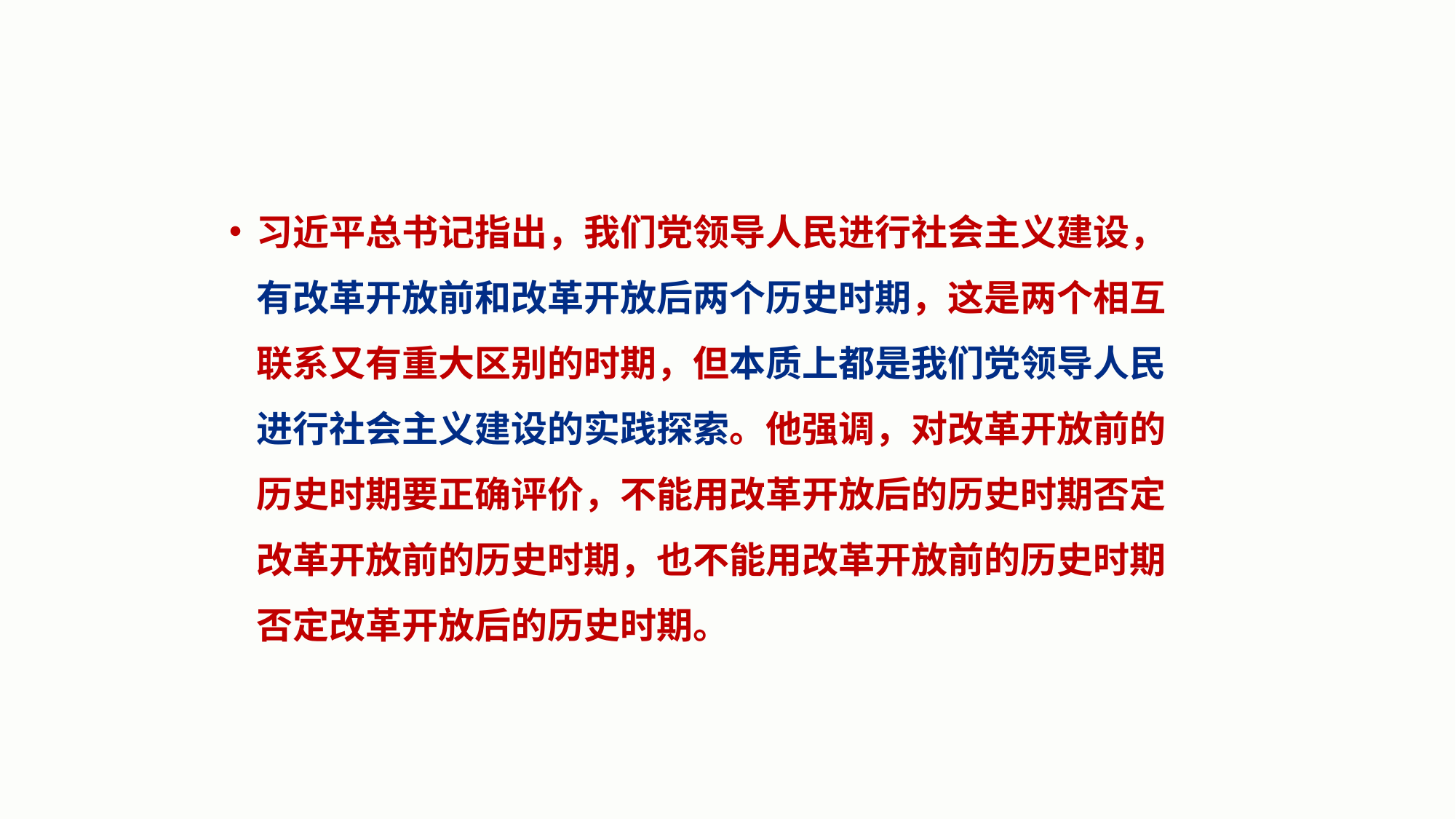

习近平总书记指出，我们党领导人民进行社会主义建设，有改革开放前和改革开放后两个历史时期，这是两个相互联系又有重大区别的时期，但本质上都是我们党领导人民进行社会主义建设的实践探索。他强调，对改革开放前的 历史时期要正确评价，不能用改革开放后的历史时期否定改革开放前的历史时期，也不能用改革开放前的历史时期否定改革开放后的历史时期。